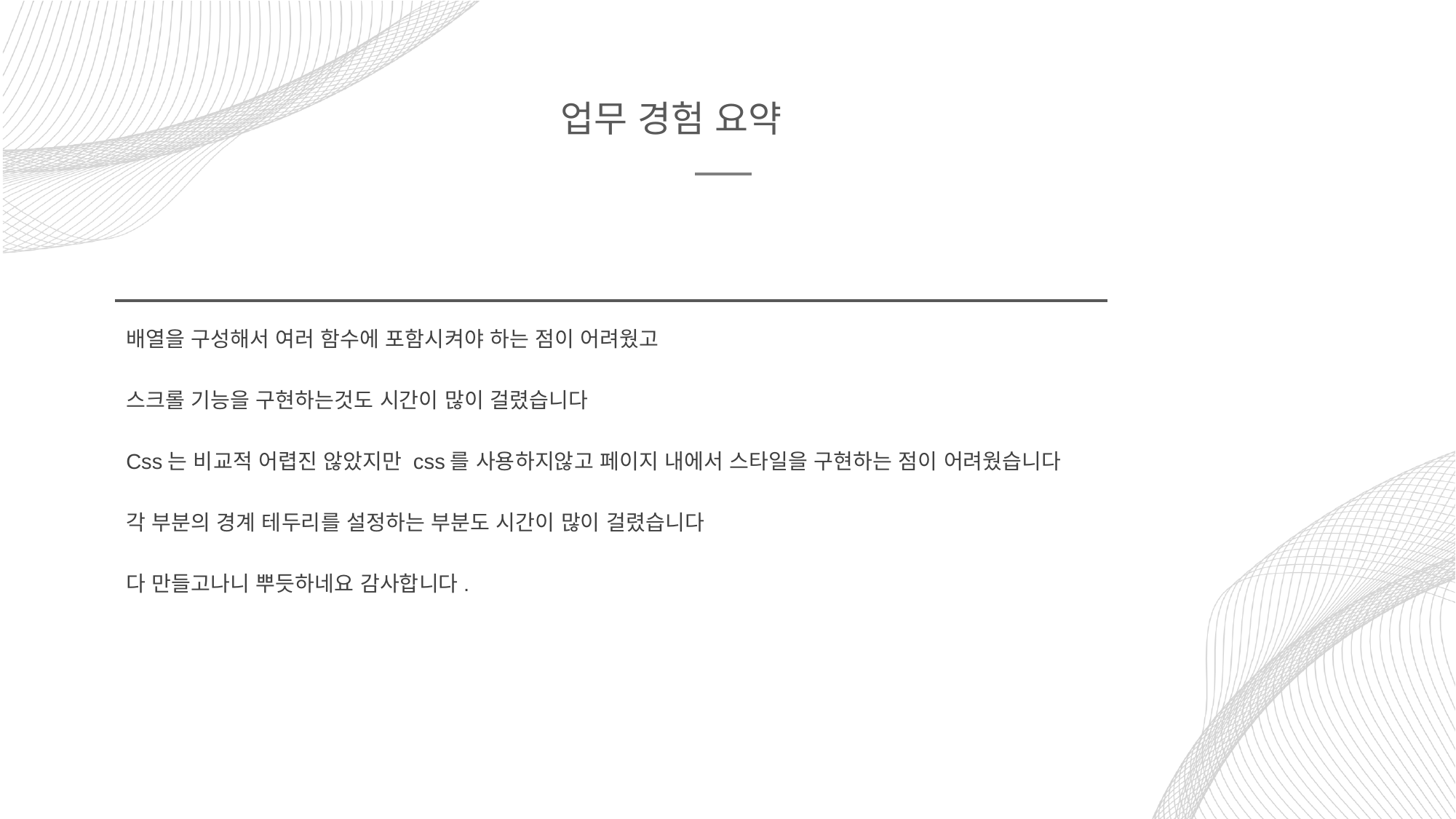

업무 경험 요약

배열을 구성해서 여러 함수에 포함시켜야 하는 점이 어려웠고

스크롤 기능을 구현하는것도 시간이 많이 걸렸습니다

Css는 비교적 어렵진 않았지만 css를 사용하지않고 페이지 내에서 스타일을 구현하는 점이 어려웠습니다

각 부분의 경계 테두리를 설정하는 부분도 시간이 많이 걸렸습니다

다 만들고나니 뿌듯하네요 감사합니다.